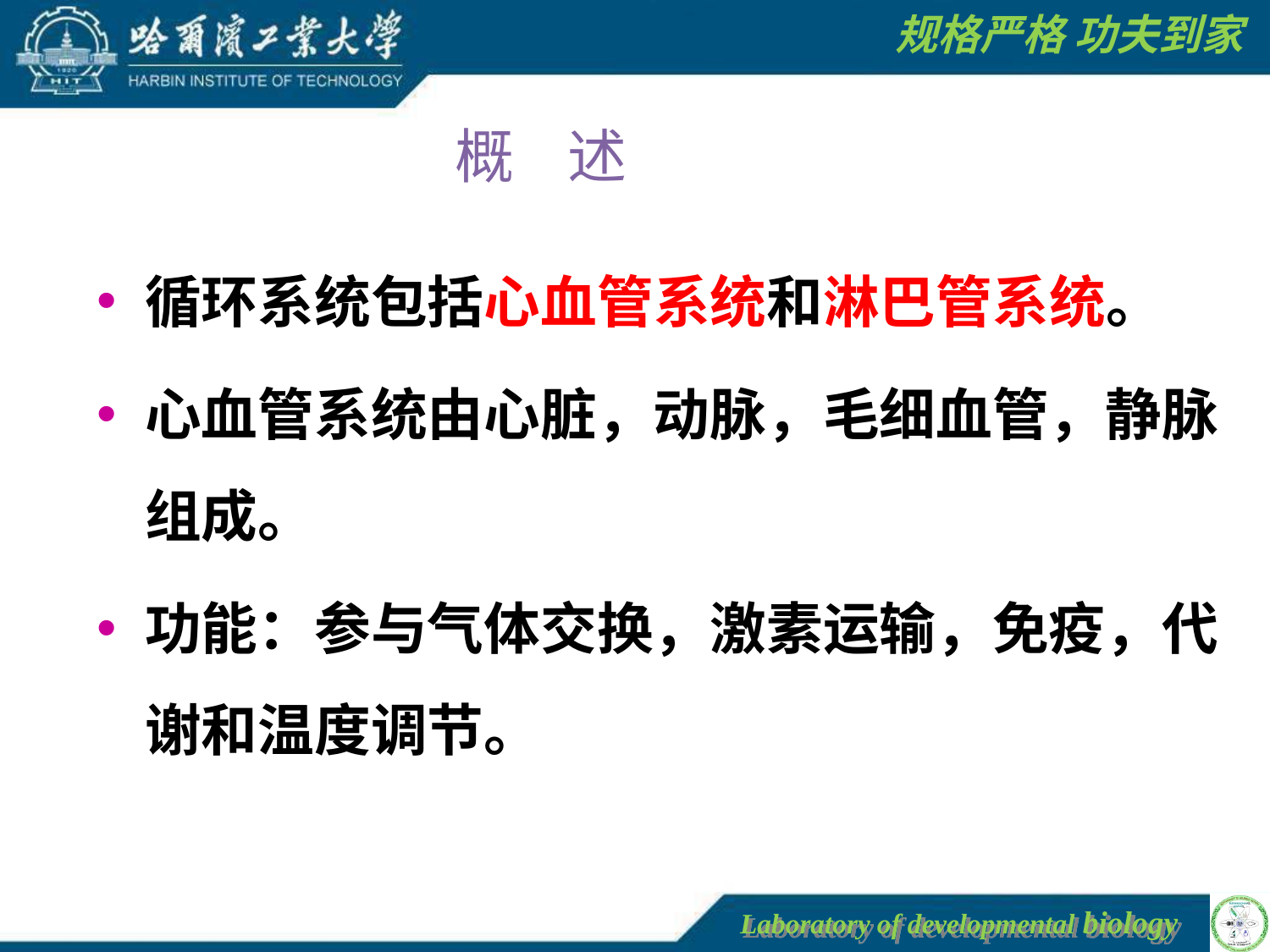

概    述
循环系统包括心血管系统和淋巴管系统。
心血管系统由心脏，动脉，毛细血管，静脉组成。
功能：参与气体交换，激素运输，免疫，代 谢和温度调节。